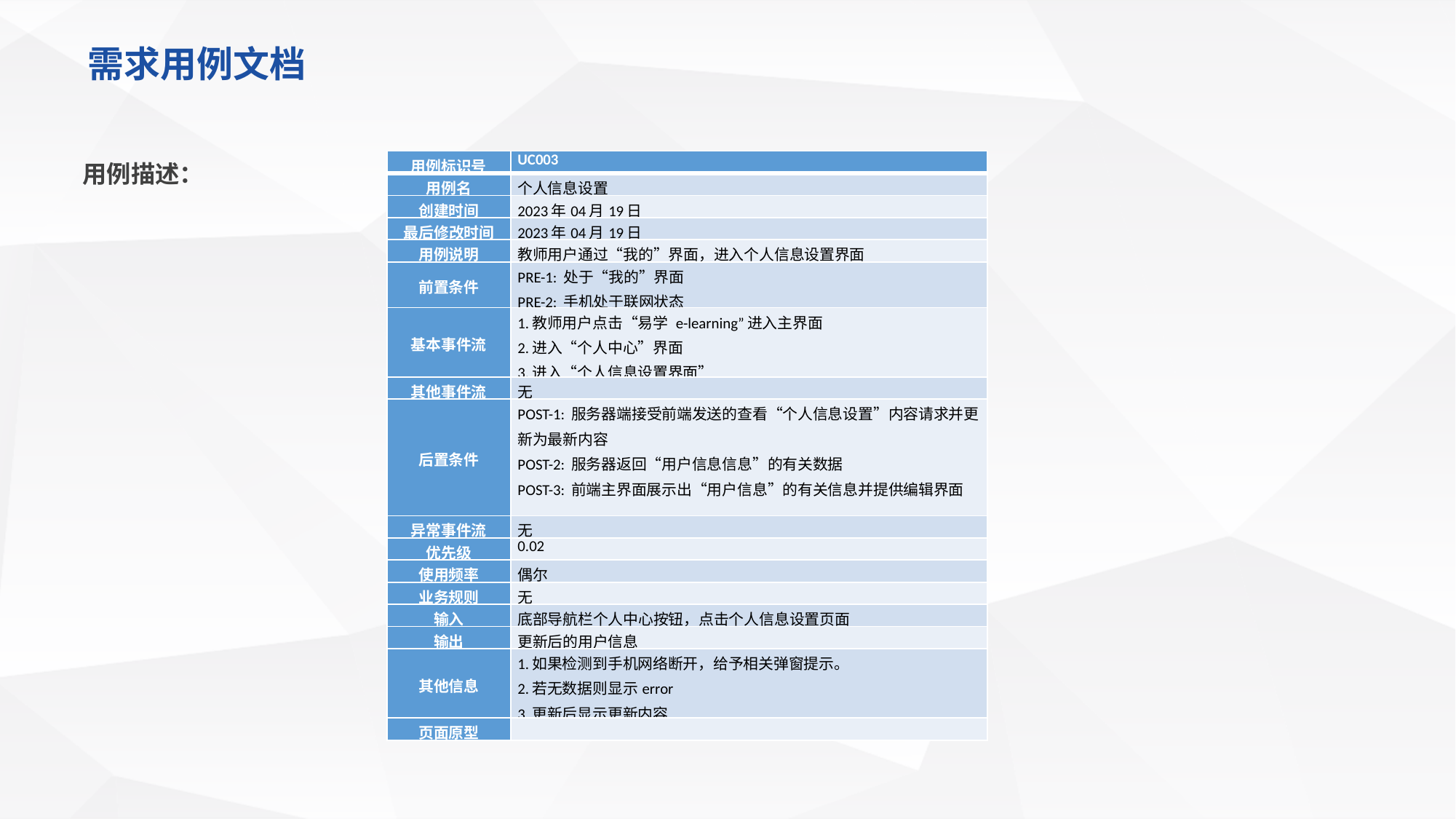

需求用例文档
用例描述：
| 用例标识号 | UC003 |
| --- | --- |
| 用例名 | 个人信息设置 |
| 创建时间 | 2023年04月19日 |
| 最后修改时间 | 2023年04月19日 |
| 用例说明 | 教师用户通过“我的”界面，进入个人信息设置界面 |
| 前置条件 | PRE-1: 处于“我的”界面 PRE-2: 手机处于联网状态 |
| 基本事件流 | 1.教师用户点击“易学 e-learning”进入主界面 2.进入“个人中心”界面 3.进入“个人信息设置界面” |
| 其他事件流 | 无 |
| 后置条件 | POST-1: 服务器端接受前端发送的查看“个人信息设置”内容请求并更新为最新内容 POST-2: 服务器返回“用户信息信息”的有关数据 POST-3: 前端主界面展示出“用户信息”的有关信息并提供编辑界面 |
| 异常事件流 | 无 |
| 优先级 | 0.02 |
| 使用频率 | 偶尔 |
| 业务规则 | 无 |
| 输入 | 底部导航栏个人中心按钮，点击个人信息设置页面 |
| 输出 | 更新后的用户信息 |
| 其他信息 | 1.如果检测到手机网络断开，给予相关弹窗提示。 2.若无数据则显示error 3.更新后显示更新内容 |
| 页面原型 |  |